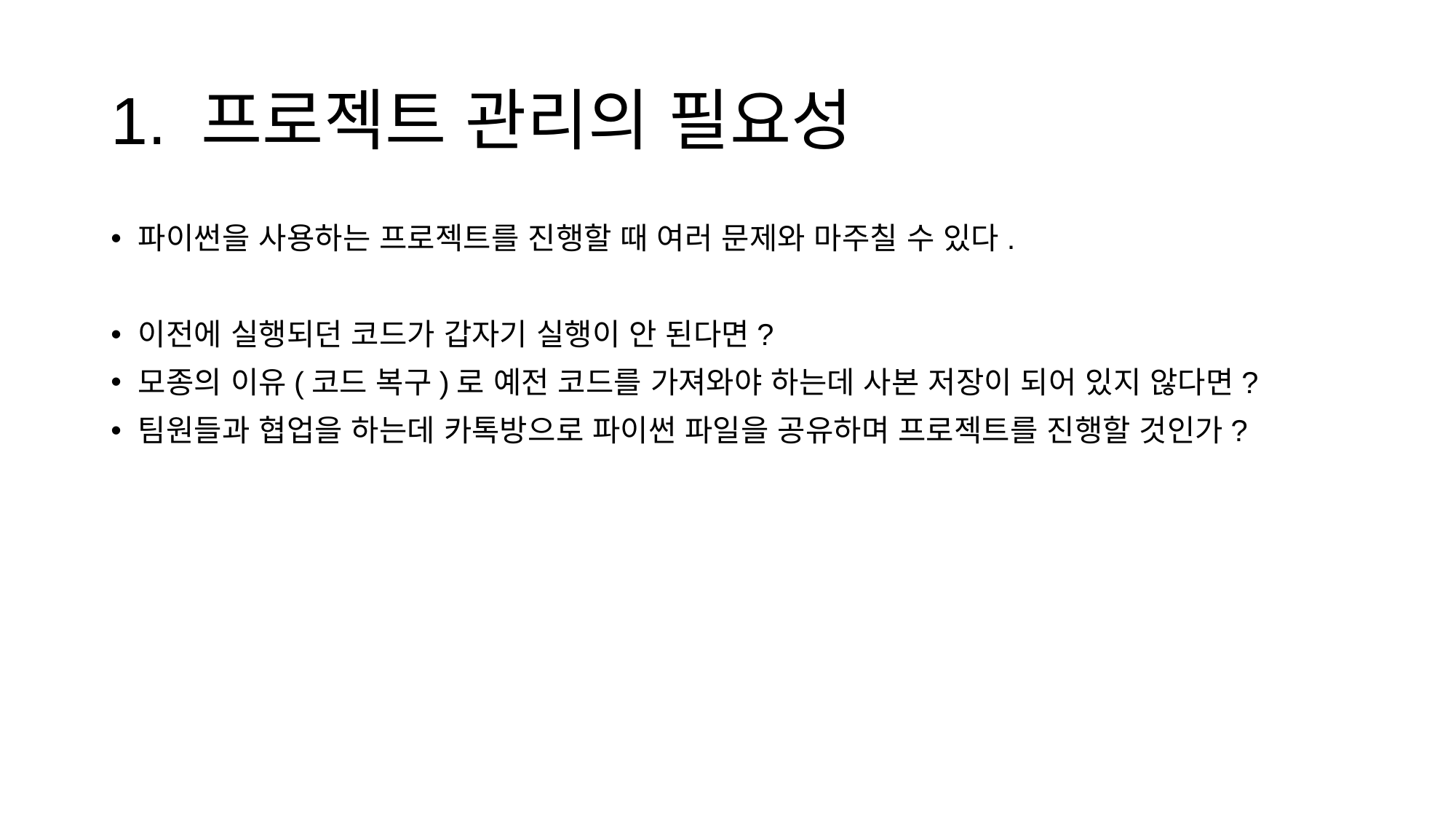

# 1. 프로젝트 관리의 필요성
파이썬을 사용하는 프로젝트를 진행할 때 여러 문제와 마주칠 수 있다.

이전에 실행되던 코드가 갑자기 실행이 안 된다면?
모종의 이유(코드 복구)로 예전 코드를 가져와야 하는데 사본 저장이 되어 있지 않다면?
팀원들과 협업을 하는데 카톡방으로 파이썬 파일을 공유하며 프로젝트를 진행할 것인가?